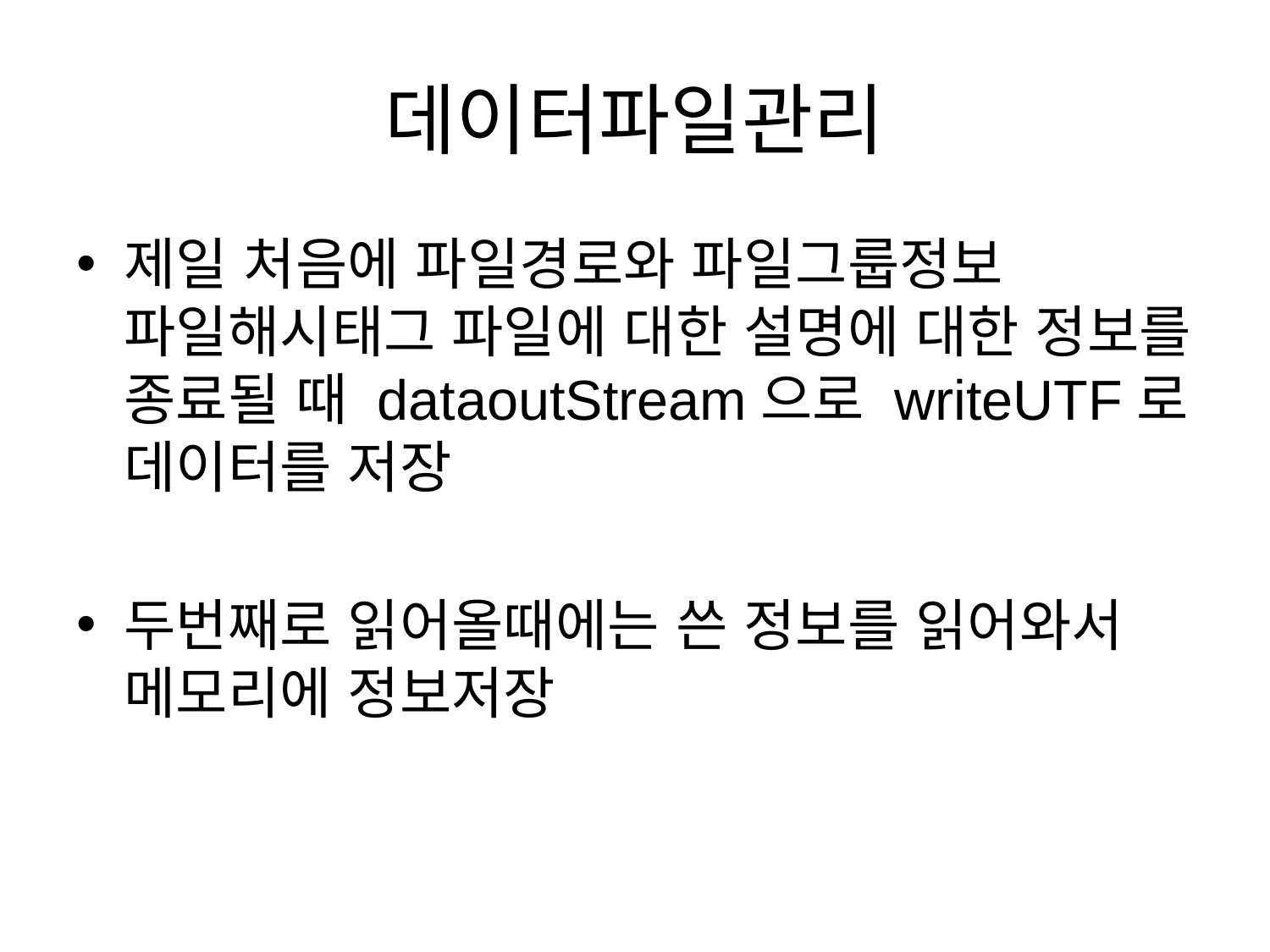

# 데이터파일관리
제일 처음에 파일경로와 파일그룹정보 파일해시태그 파일에 대한 설명에 대한 정보를 종료될 때 dataoutStream으로 writeUTF로 데이터를 저장

두번째로 읽어올때에는 쓴 정보를 읽어와서 메모리에 정보저장